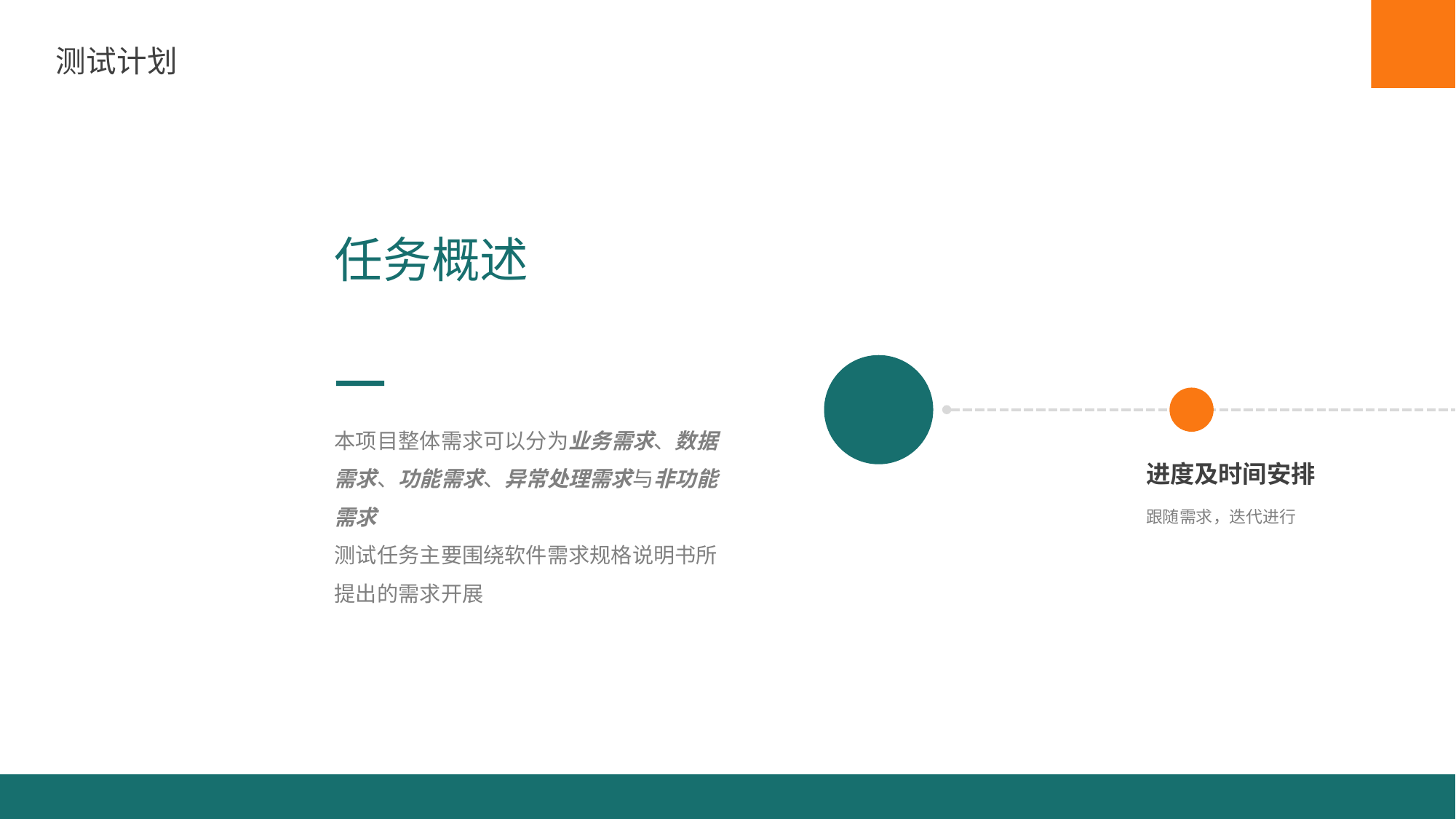

测试计划
任务概述

本项目整体需求可以分为业务需求、数据需求、功能需求、异常处理需求与非功能需求
测试任务主要围绕软件需求规格说明书所提出的需求开展
进度及时间安排
跟随需求，迭代进行